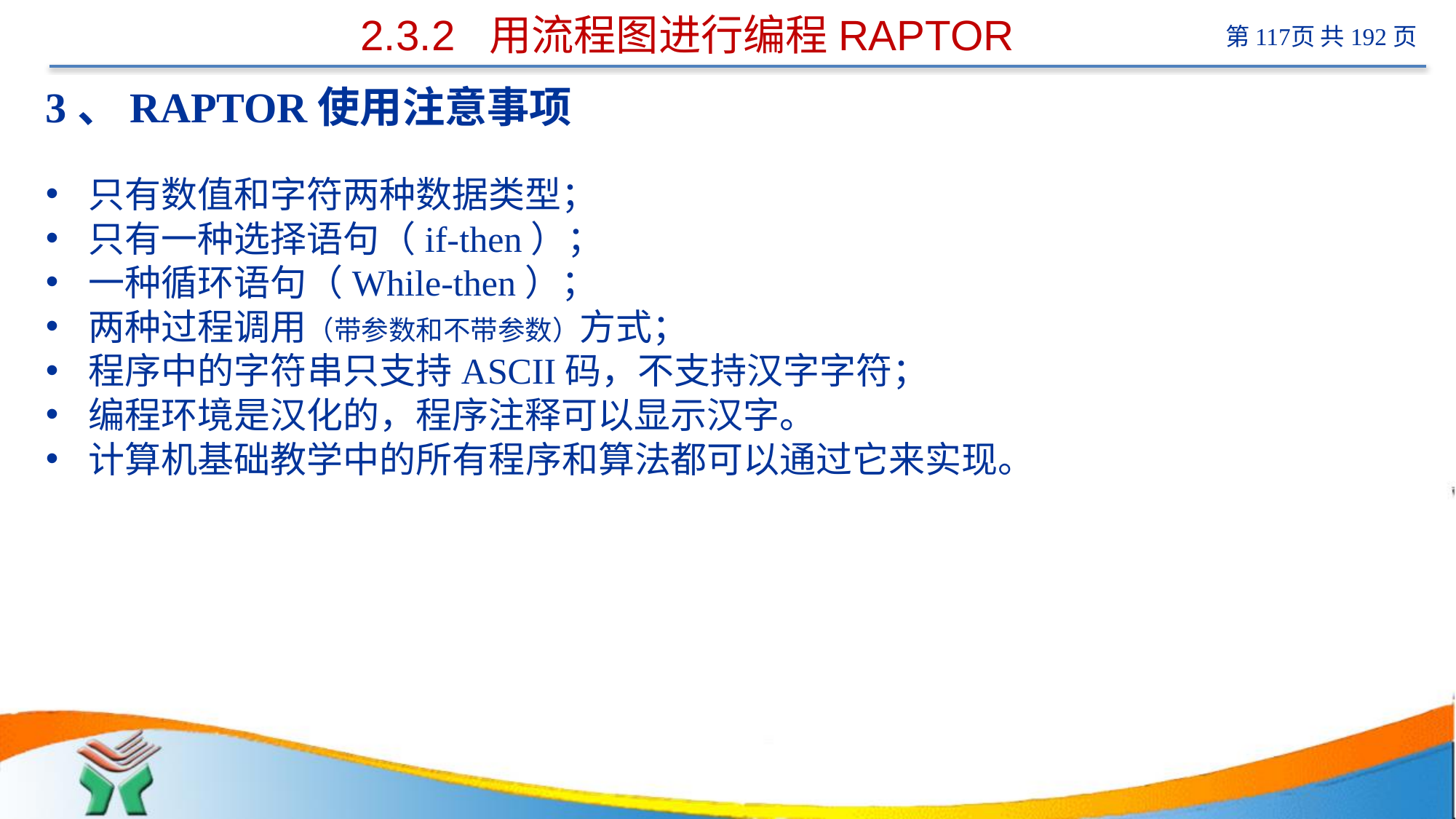

# 2.3.2  用流程图进行编程RAPTOR
3、RAPTOR使用注意事项

只有数值和字符两种数据类型；
只有一种选择语句（if-then）；
一种循环语句（While-then）；
两种过程调用（带参数和不带参数）方式；
程序中的字符串只支持ASCII码，不支持汉字字符；
编程环境是汉化的，程序注释可以显示汉字。
计算机基础教学中的所有程序和算法都可以通过它来实现。